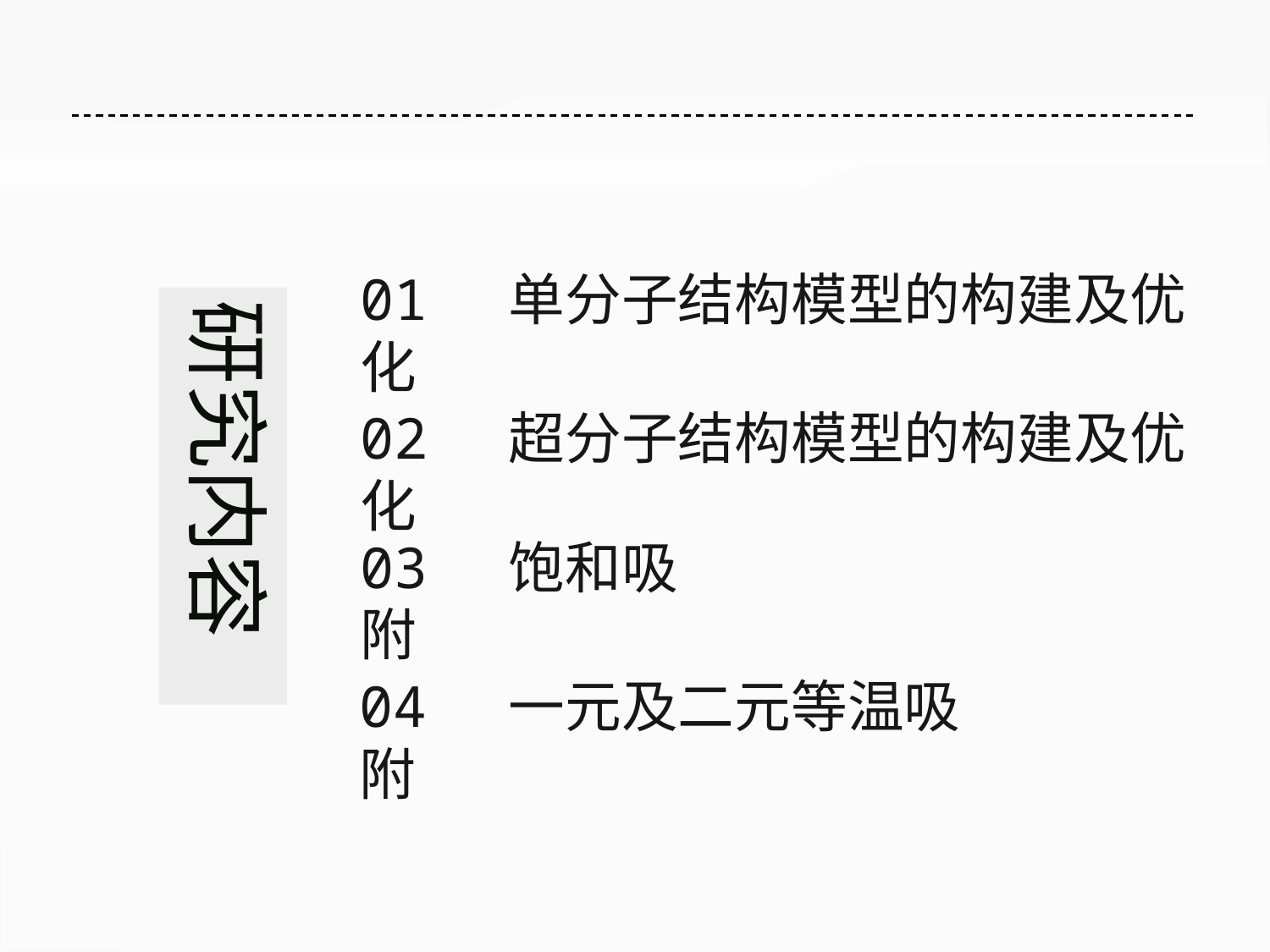

01  单分子结构模型的构建及优化
研究内容
02  超分子结构模型的构建及优化
03  饱和吸附
04  一元及二元等温吸附